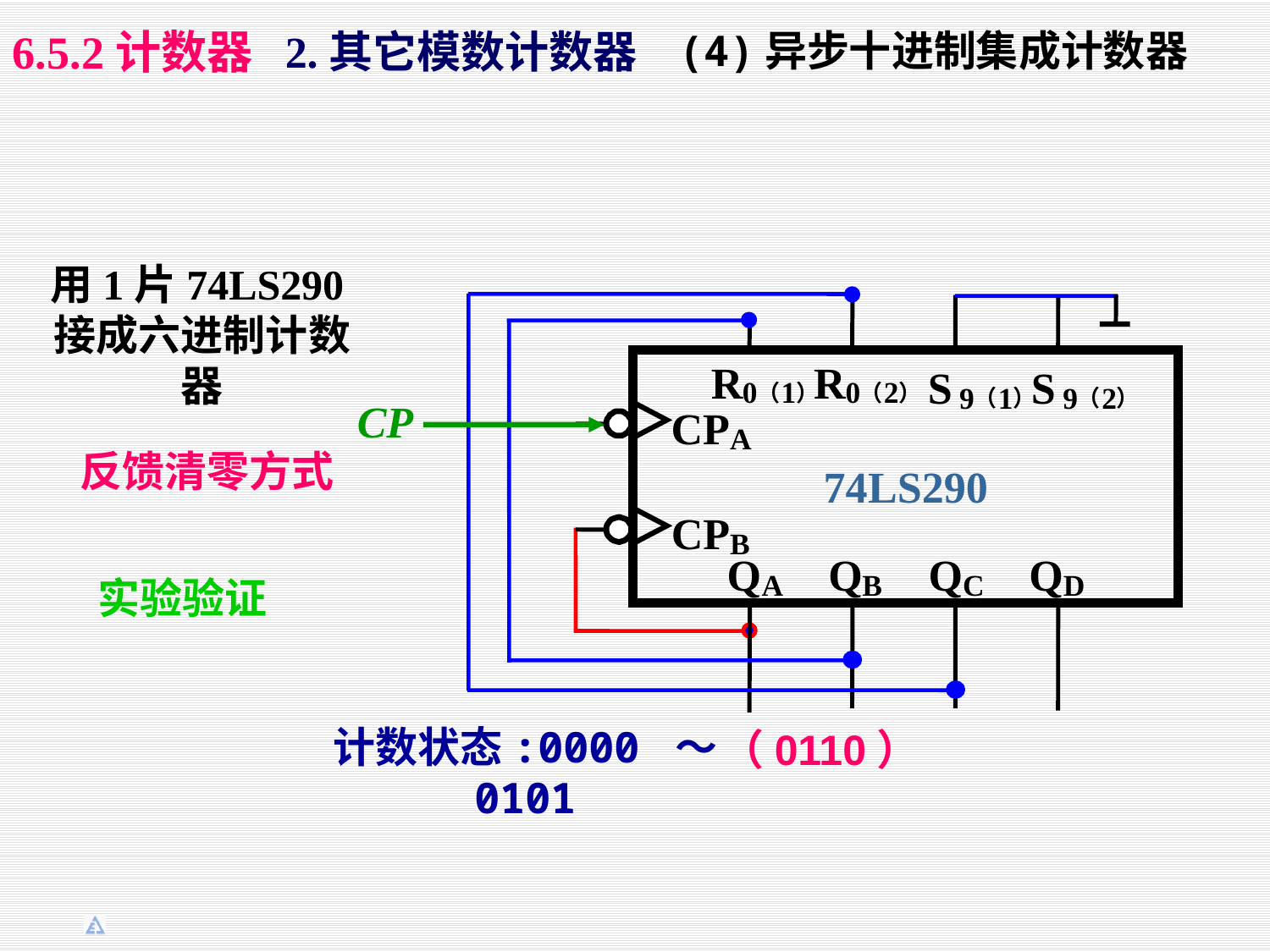

2.其它模数计数器
6.5.2计数器
(4)异步十进制集成计数器
用1片74LS290接成六进制计数器

R
R

S
S

0
1
0
2
（
）
（
）
9
1
9
2
（
）
（
）
＞
CP

CP

A

反馈清零方式
74
LS290
＞

CP

B

Q

Q

Q

Q
实验验证
A
B
C
D

计数状态:0000 ～ 0101
（0110）